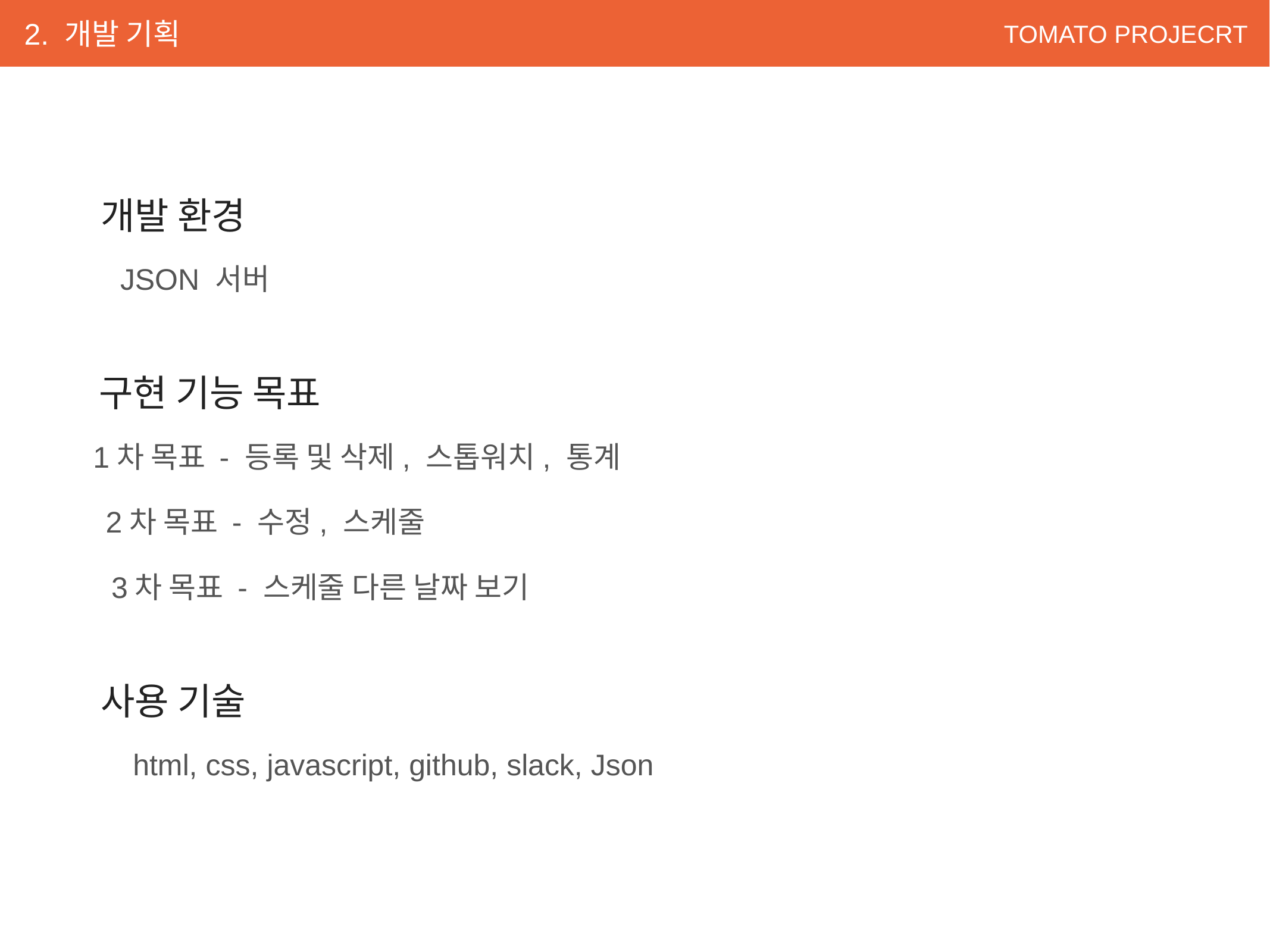

2. 개발 기획
개발 환경
JSON 서버
구현 기능 목표
1차 목표 - 등록 및 삭제, 스톱워치, 통계
2차 목표 - 수정, 스케줄
3차 목표 - 스케줄 다른 날짜 보기
사용 기술
html, css, javascript, github, slack, Json